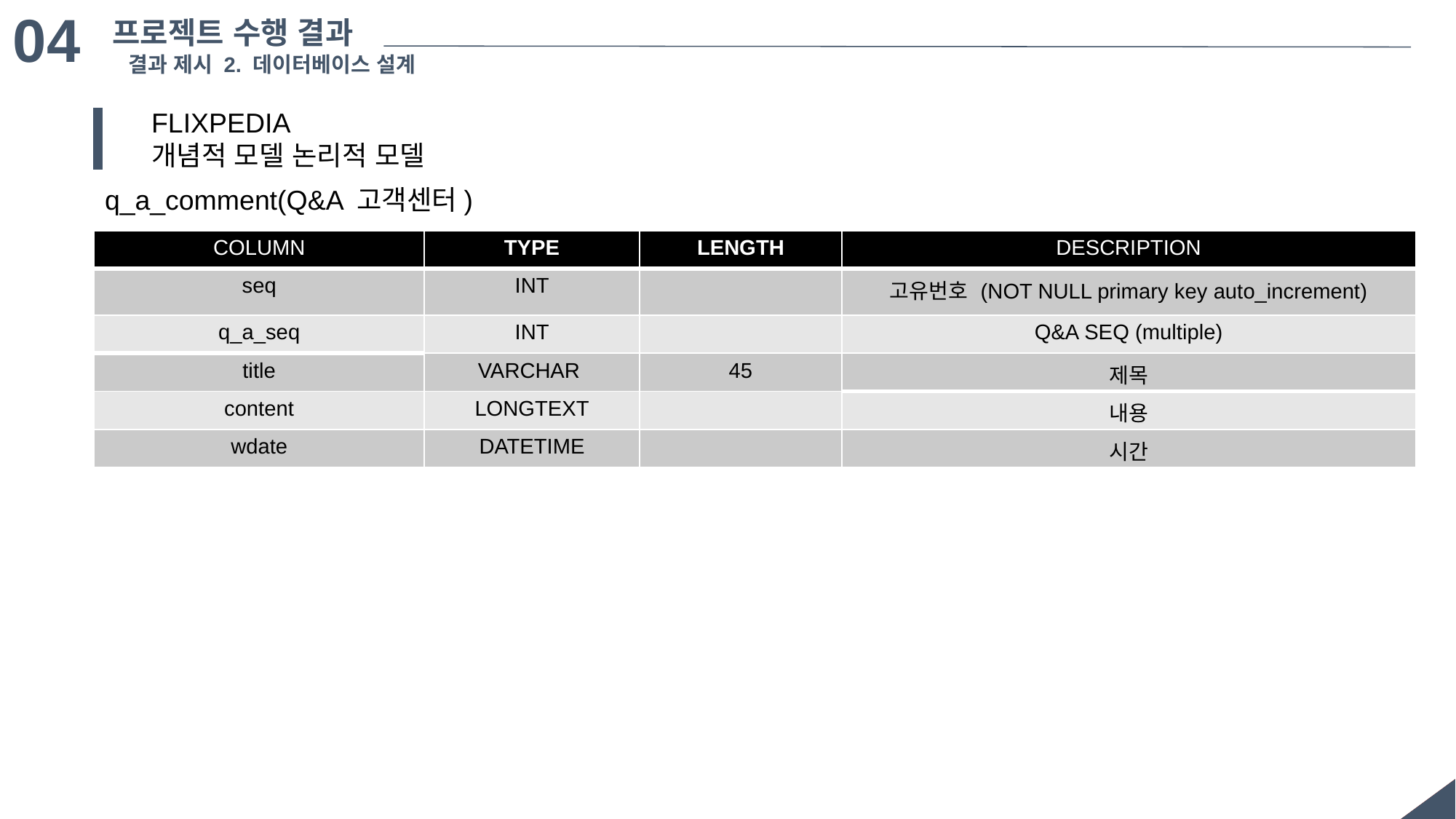

04
프로젝트 수행 결과
결과 제시 2. 데이터베이스 설계
FLIXPEDIA
개념적 모델 논리적 모델

q_a_comment(Q&A 고객센터)
| COLUMN | TYPE | LENGTH | DESCRIPTION |
| --- | --- | --- | --- |
| seq | INT |  | 고유번호 (NOT NULL primary key auto\_increment) |
| q\_a\_seq | INT |  | Q&A SEQ (multiple) |
| title | VARCHAR | 45 | 제목 |
| content | LONGTEXT |  | 내용 |
| wdate | DATETIME |  | 시간 |